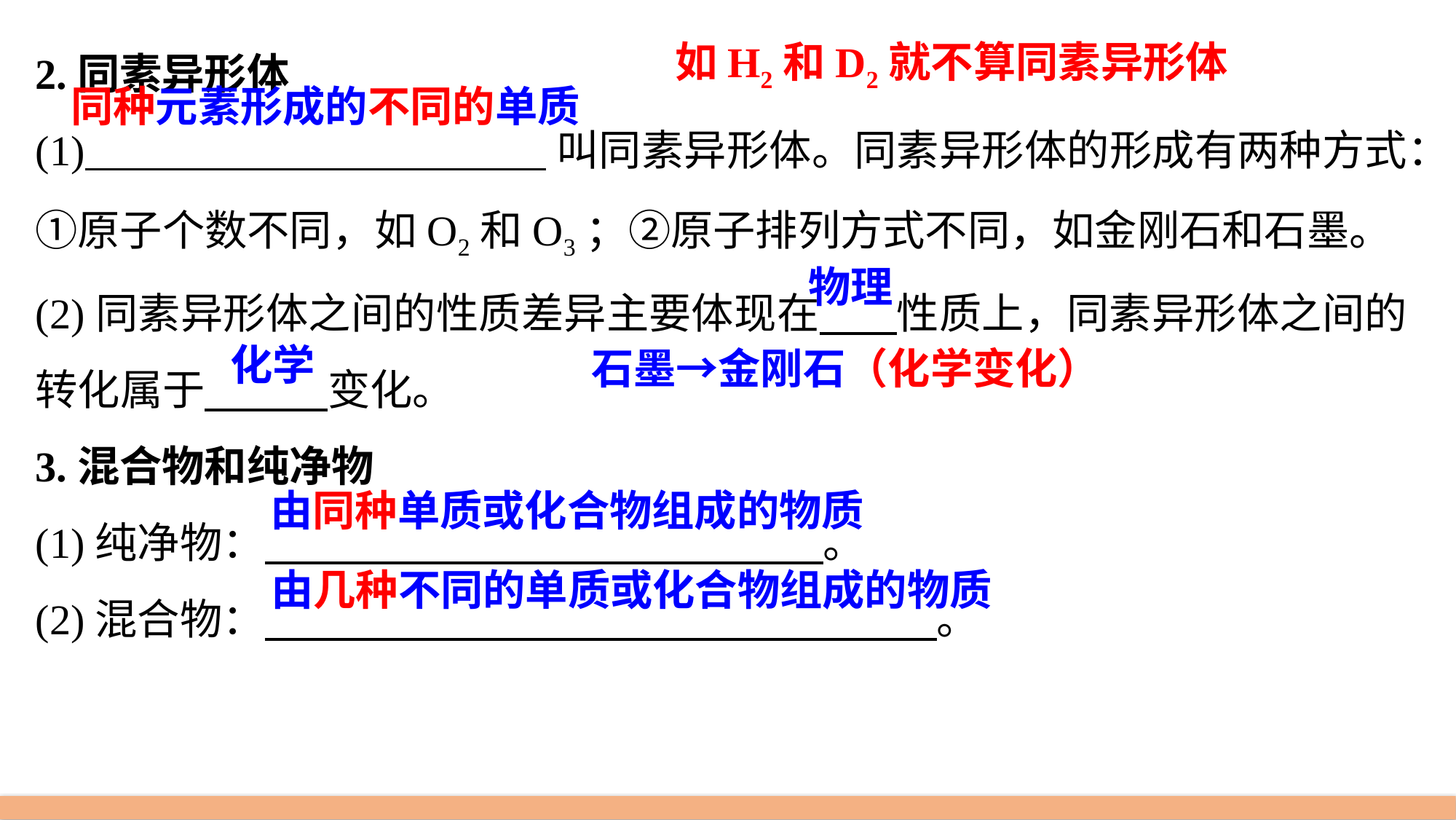

2.同素异形体
(1)                                           叫同素异形体。同素异形体的形成有两种方式：①原子个数不同，如O2和O3；②原子排列方式不同，如金刚石和石墨。
(2)同素异形体之间的性质差异主要体现在        性质上，同素异形体之间的转化属于             变化。
3.混合物和纯净物
(1)纯净物：                                                           。
(2)混合物：                                                                       。
如H2和D2就不算同素异形体
同种元素形成的不同的单质
物理
化学
石墨→金刚石（化学变化）
由同种单质或化合物组成的物质
由几种不同的单质或化合物组成的物质